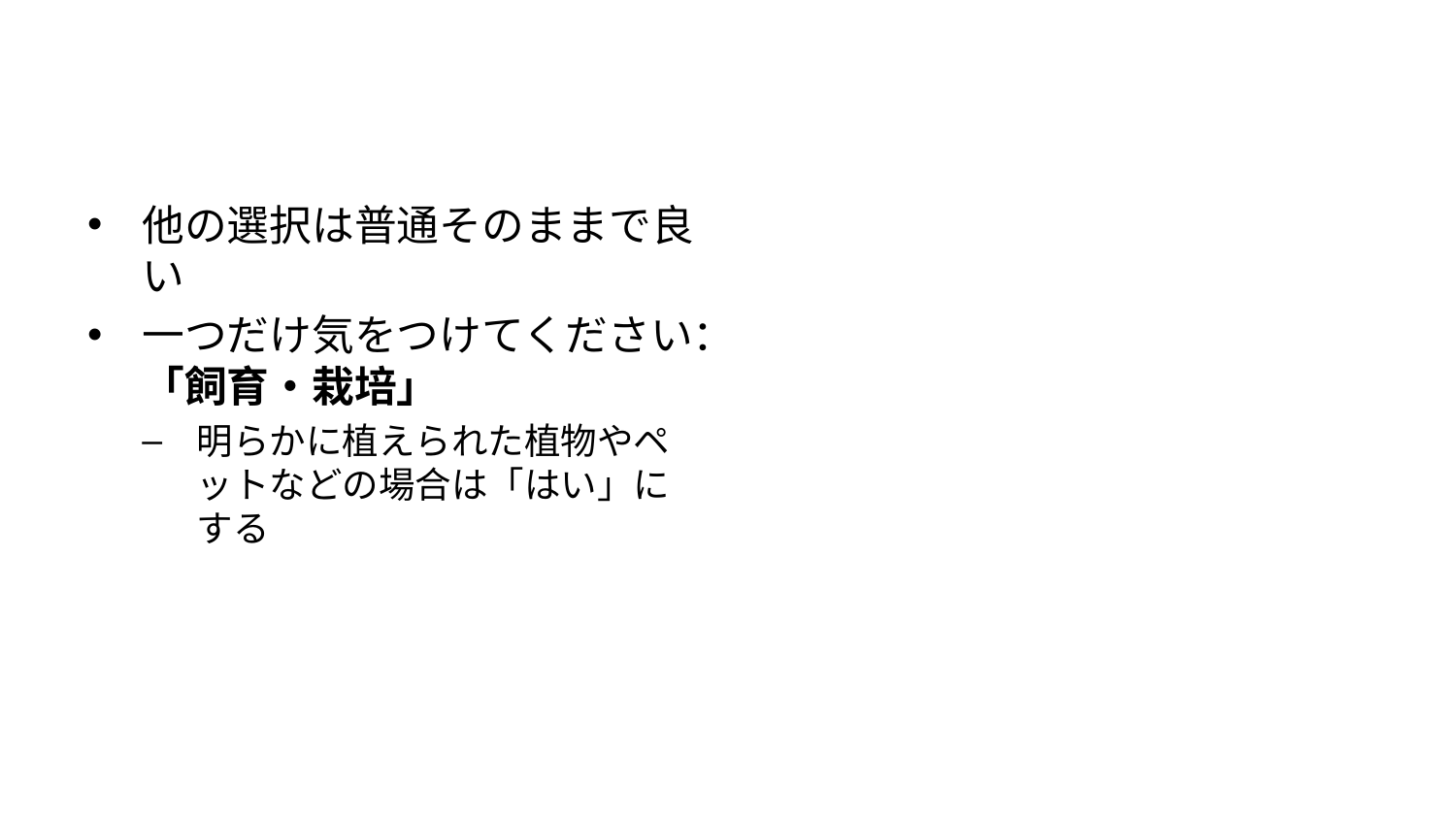

他の選択は普通そのままで良い
一つだけ気をつけてください：「飼育・栽培」
明らかに植えられた植物やペットなどの場合は「はい」にする